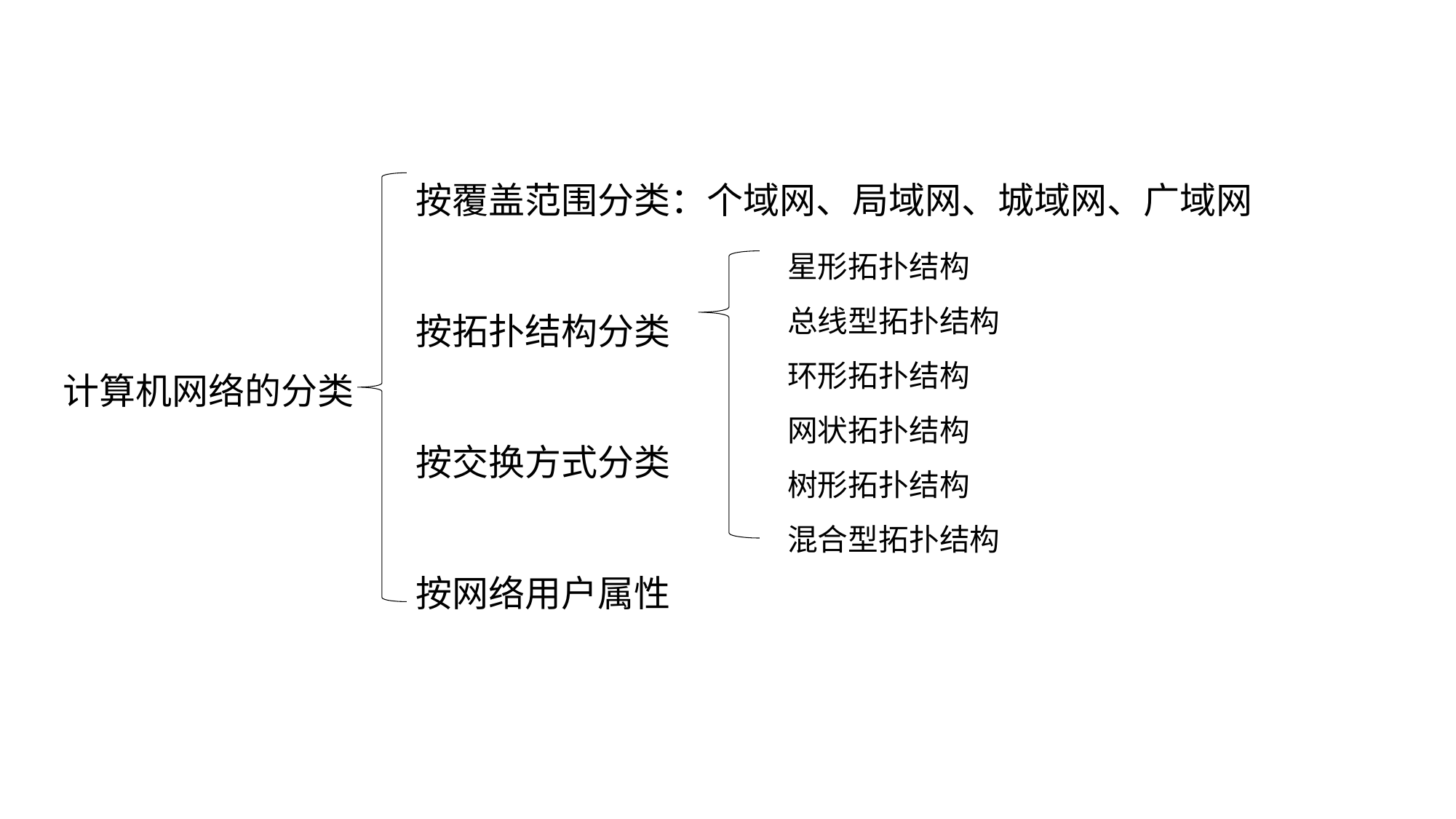

按覆盖范围分类：个域网、局域网、城域网、广域网

按拓扑结构分类

按交换方式分类

按网络用户属性

星形拓扑结构
总线型拓扑结构
环形拓扑结构
网状拓扑结构
树形拓扑结构
混合型拓扑结构

计算机网络的分类